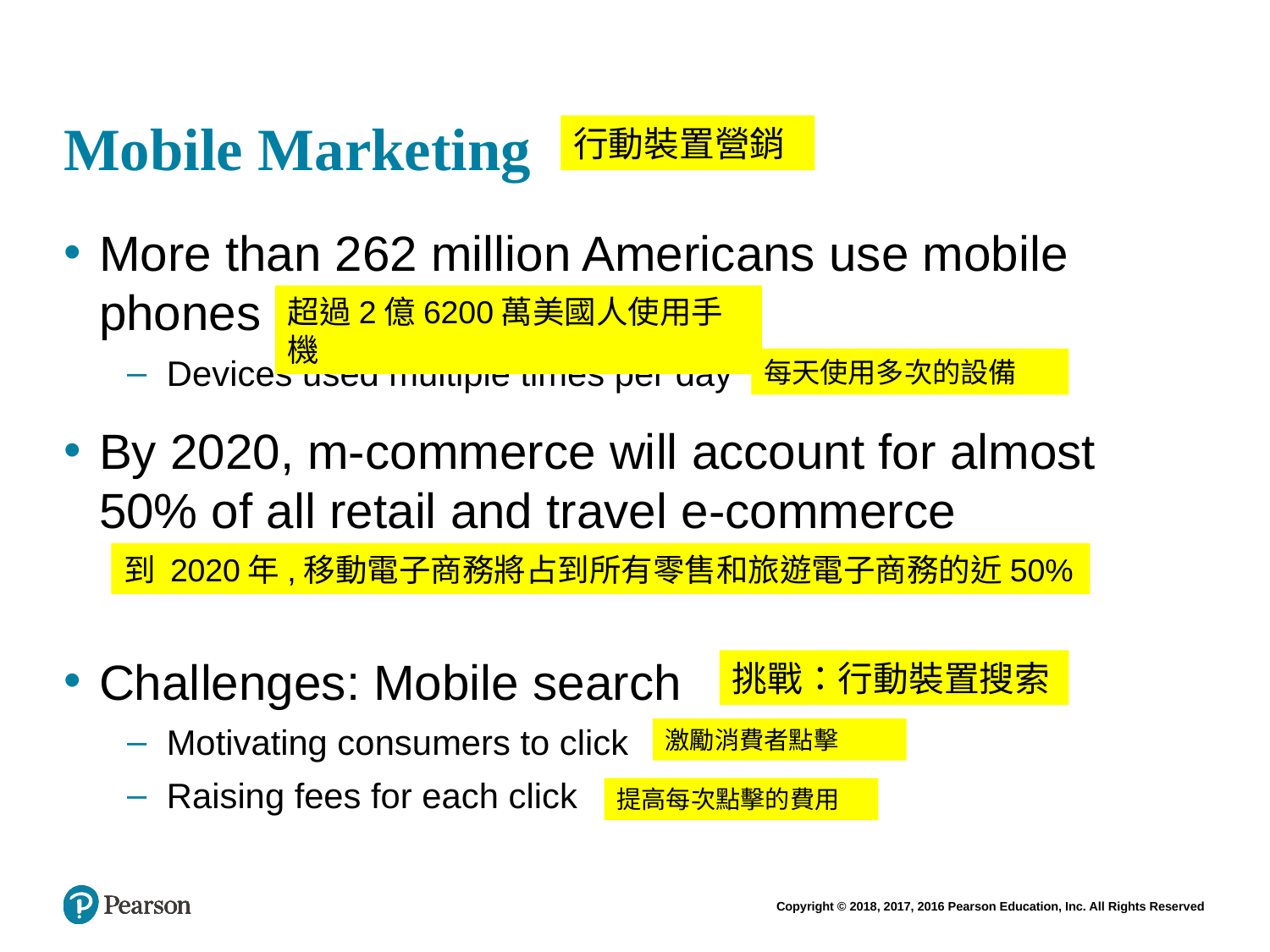

# Mobile Marketing
行動裝置營銷
More than 262 million Americans use mobile phones
Devices used multiple times per day
By 2020, m-commerce will account for almost 50% of all retail and travel e-commerce

Challenges: Mobile search
Motivating consumers to click
Raising fees for each click
超過2億6200萬美國人使用手機
每天使用多次的設備
到 2020年,移動電子商務將占到所有零售和旅遊電子商務的近50%
挑戰：行動裝置搜索
激勵消費者點擊
提高每次點擊的費用